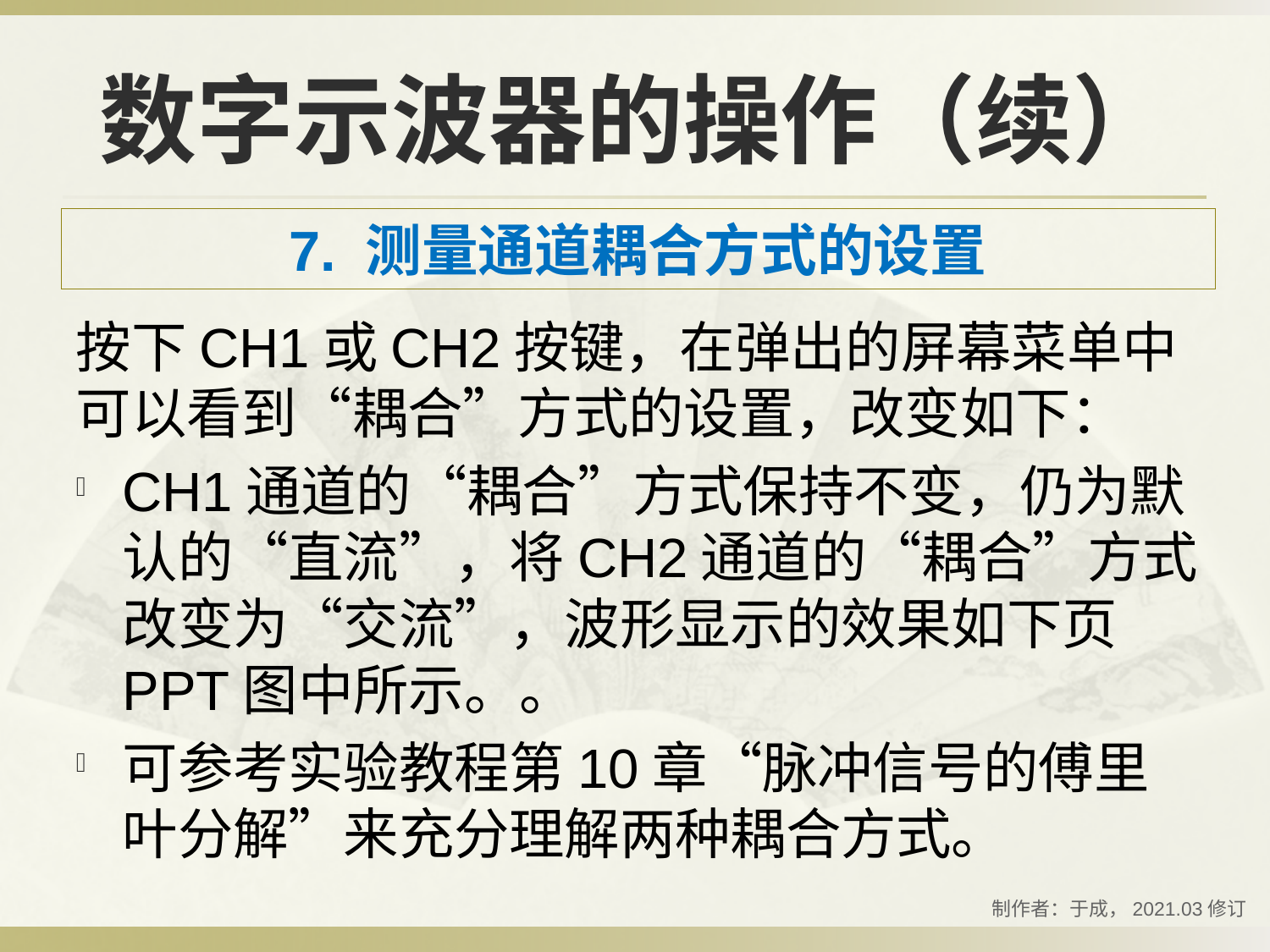

数字示波器的操作（续）
7. 测量通道耦合方式的设置
按下CH1或CH2按键，在弹出的屏幕菜单中可以看到“耦合”方式的设置，改变如下：
CH1通道的“耦合”方式保持不变，仍为默认的“直流”，将CH2通道的“耦合”方式改变为“交流”，波形显示的效果如下页PPT图中所示。。
可参考实验教程第10章“脉冲信号的傅里叶分解”来充分理解两种耦合方式。
制作者：于成，2021.03修订